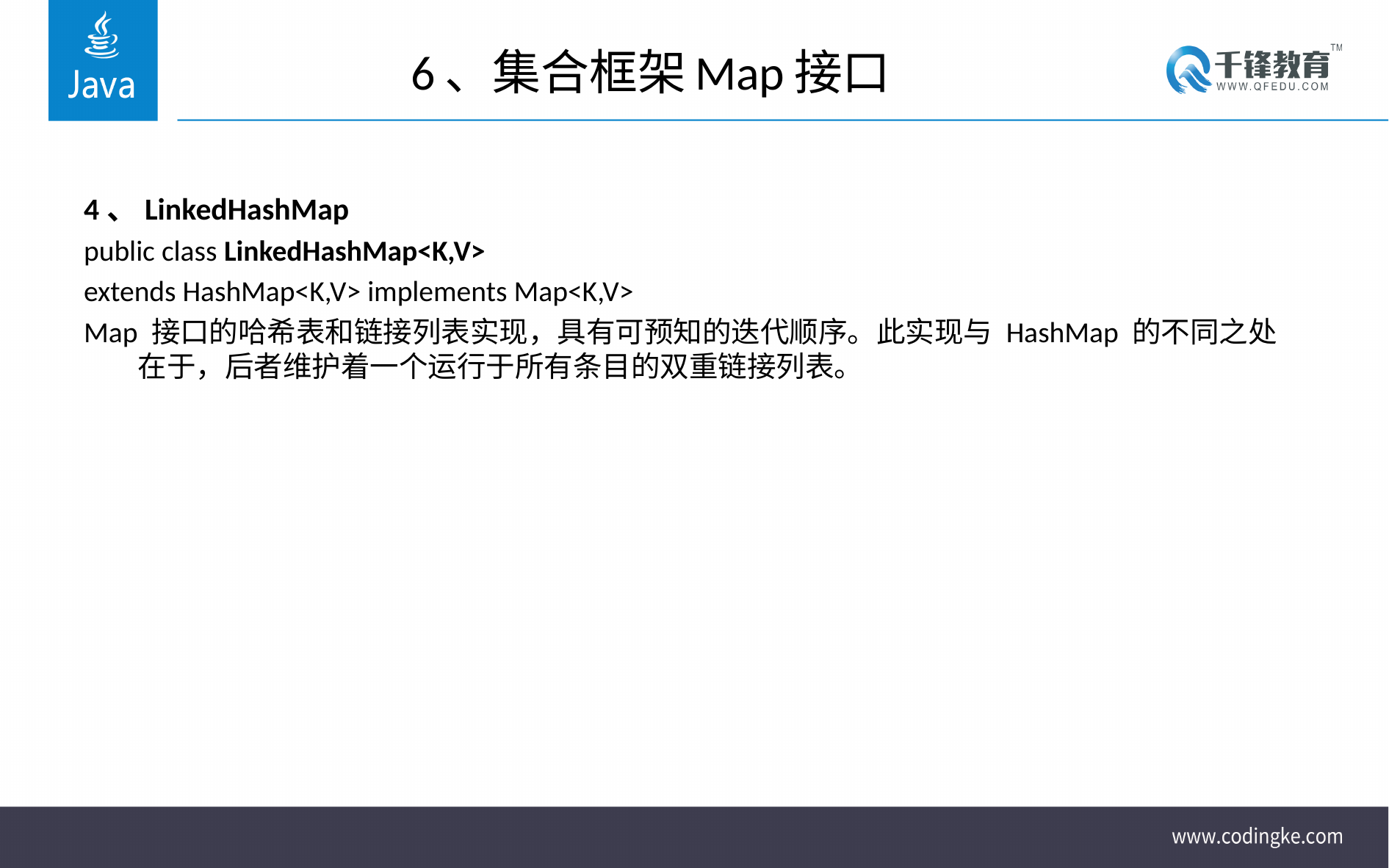

# 6、集合框架Map接口
4、LinkedHashMap
public class LinkedHashMap<K,V>
extends HashMap<K,V> implements Map<K,V>
Map 接口的哈希表和链接列表实现，具有可预知的迭代顺序。此实现与 HashMap 的不同之处在于，后者维护着一个运行于所有条目的双重链接列表。